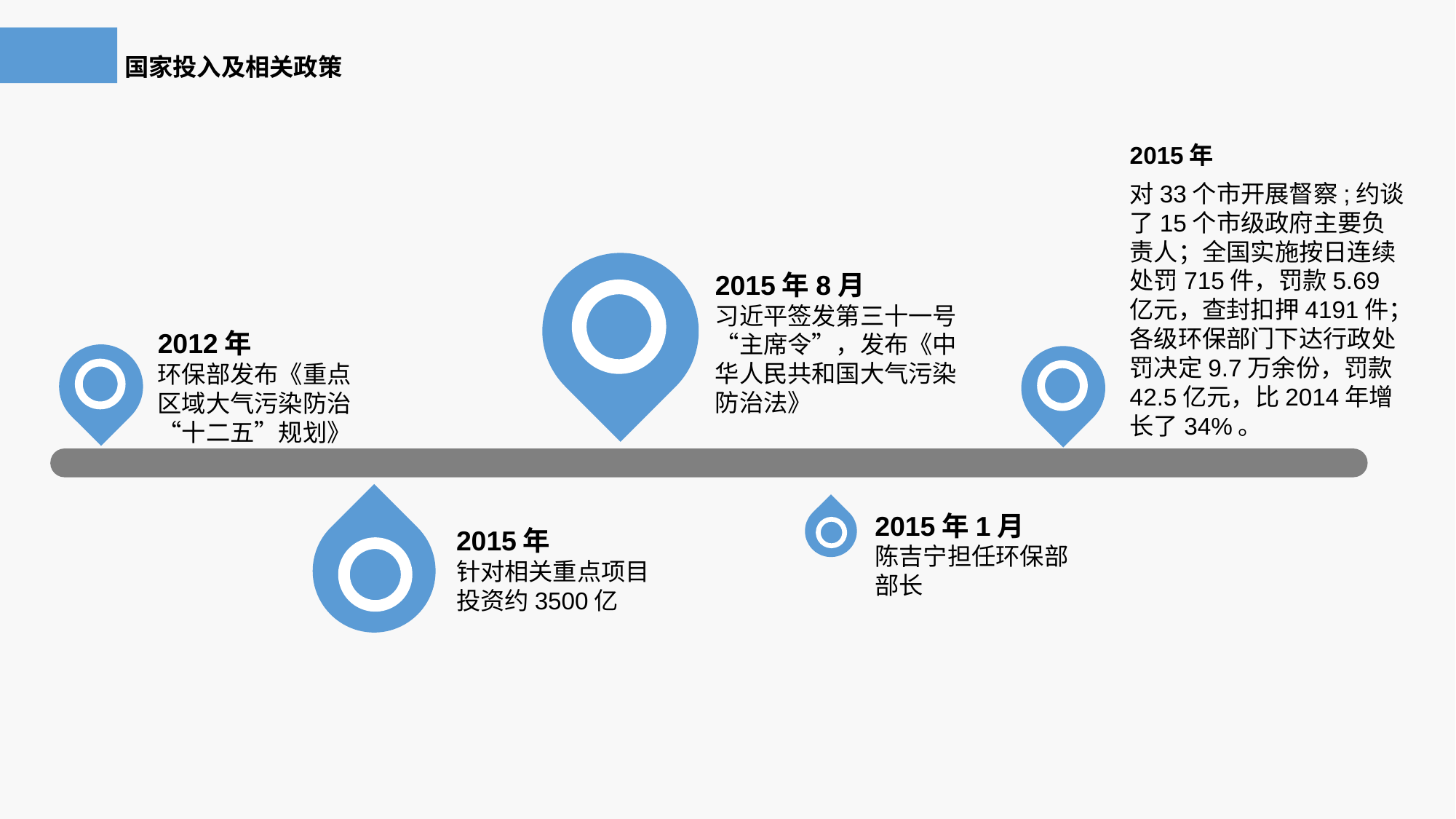

国家投入及相关政策
2015年
对33个市开展督察;约谈了15个市级政府主要负责人；全国实施按日连续处罚715件，罚款5.69亿元，查封扣押4191件；各级环保部门下达行政处罚决定9.7万余份，罚款42.5亿元，比2014年增长了34%。

2015年8月
习近平签发第三十一号“主席令”，发布《中华人民共和国大气污染防治法》
2012年
环保部发布《重点区域大气污染防治“十二五”规划》

2015年1月
陈吉宁担任环保部部长

2015年
针对相关重点项目投资约3500亿